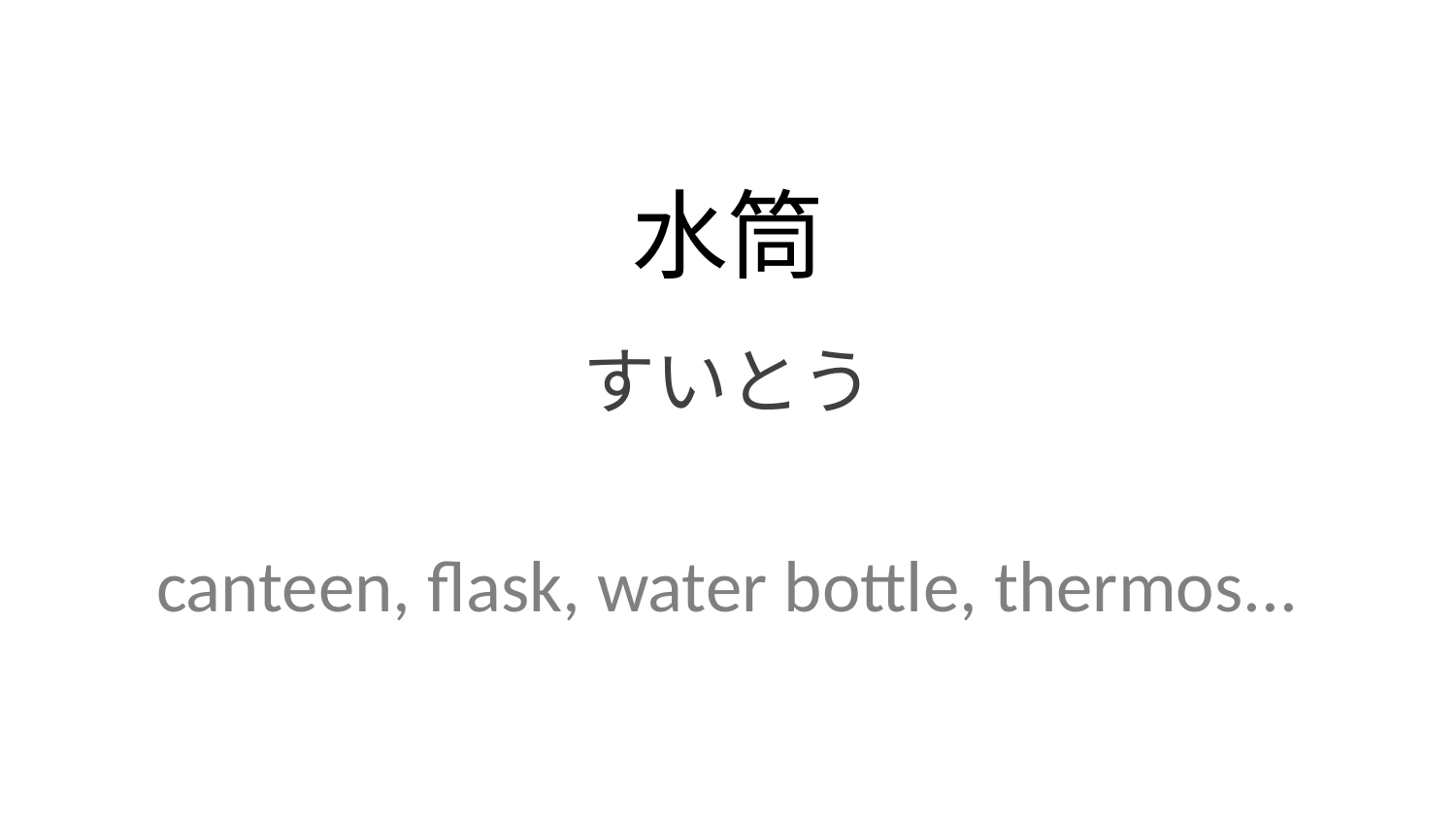

水筒

すいとう
canteen, flask, water bottle, thermos...